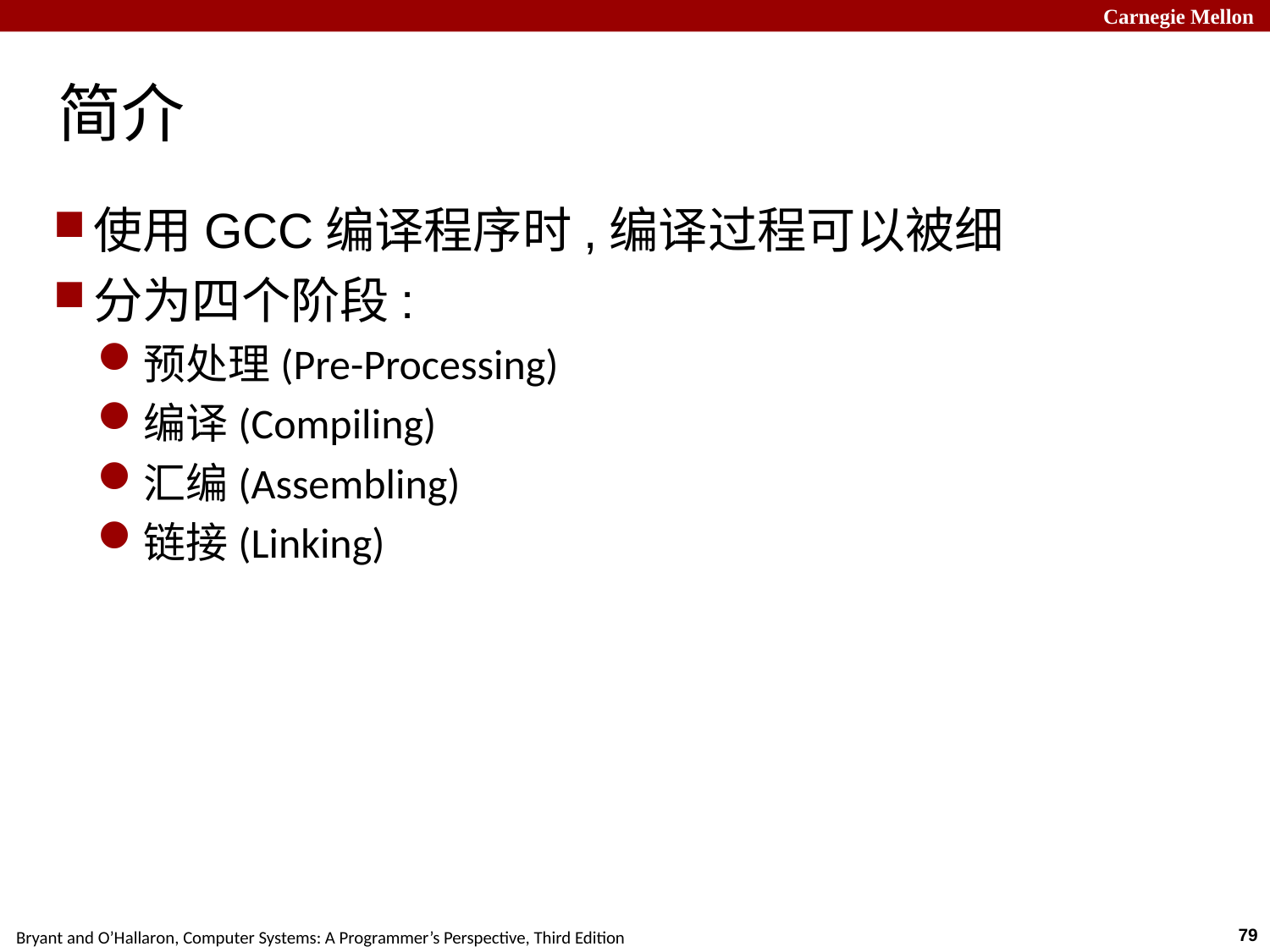

# 简介
使用GCC编译程序时,编译过程可以被细
分为四个阶段:
预处理(Pre-Processing)
编译(Compiling)
汇编(Assembling)
链接(Linking)